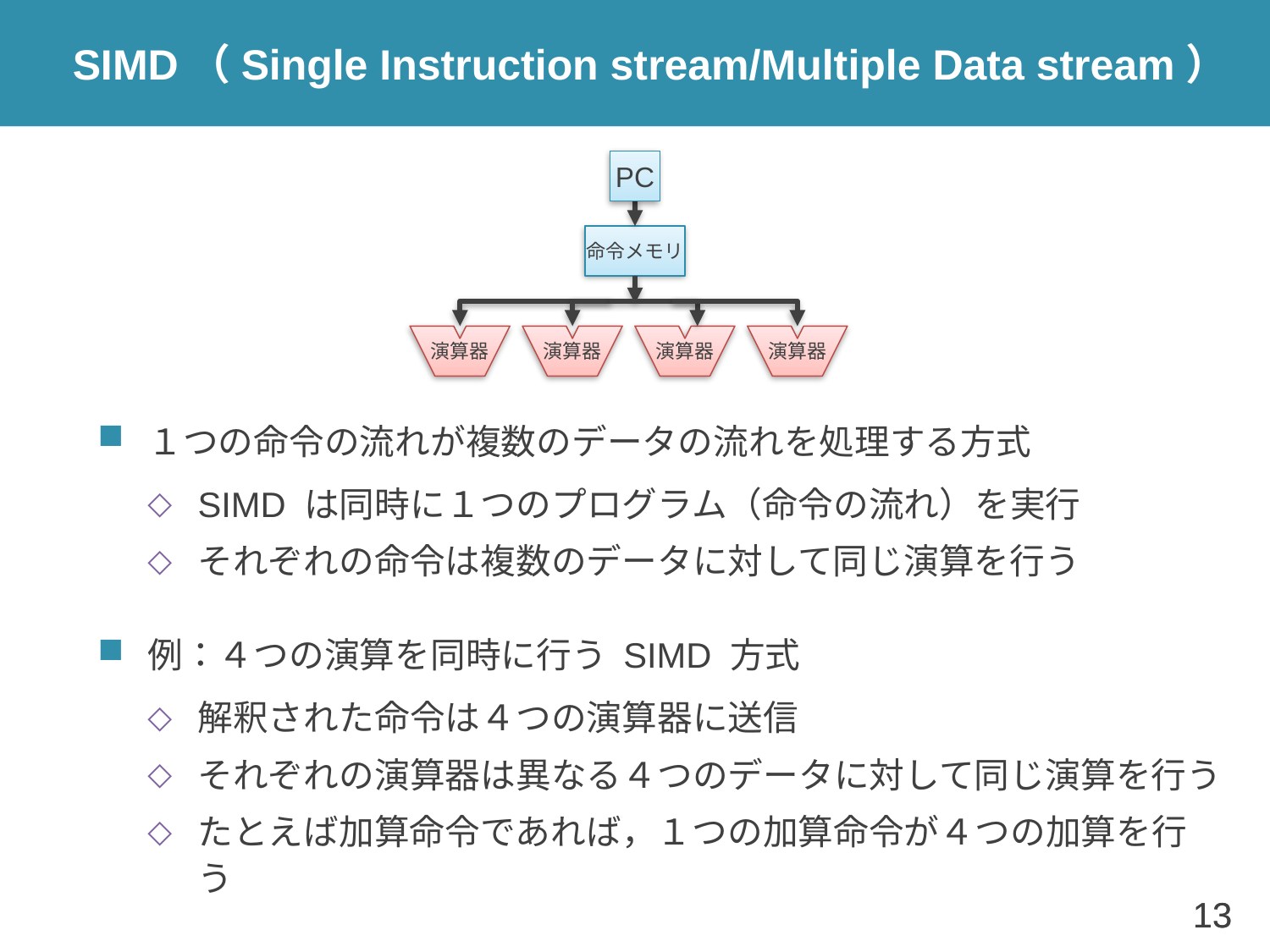

# SIMD（Single Instruction stream/Multiple Data stream）
PC
命令メモリ

演算器
演算器
演算器
演算器
１つの命令の流れが複数のデータの流れを処理する方式
SIMD は同時に１つのプログラム（命令の流れ）を実行
それぞれの命令は複数のデータに対して同じ演算を行う
例：４つの演算を同時に行う SIMD 方式
解釈された命令は４つの演算器に送信
それぞれの演算器は異なる４つのデータに対して同じ演算を行う
たとえば加算命令であれば，１つの加算命令が４つの加算を行う